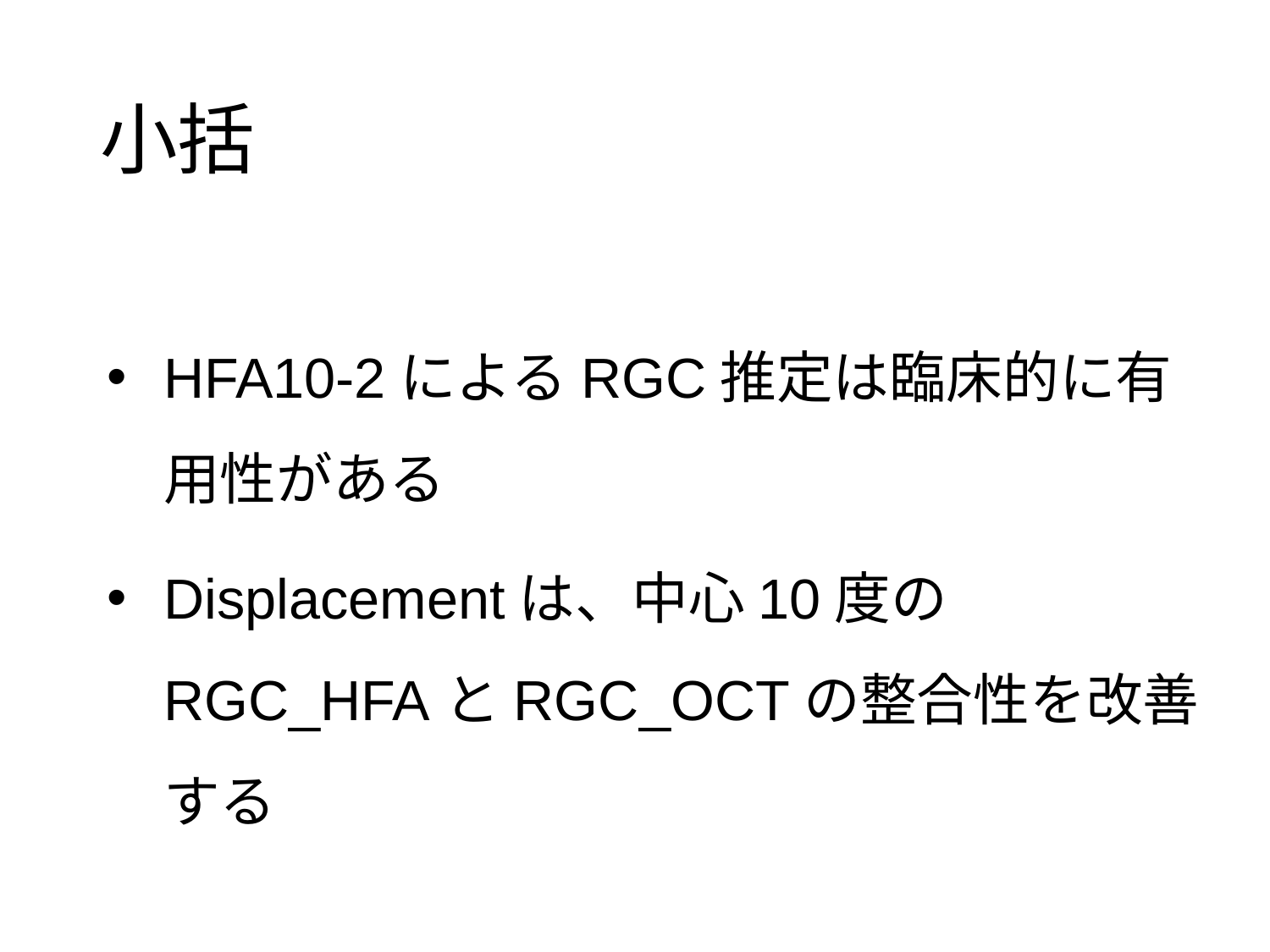

# 小括
HFA10-2によるRGC推定は臨床的に有用性がある
Displacementは、中心10度のRGC_HFAとRGC_OCTの整合性を改善する